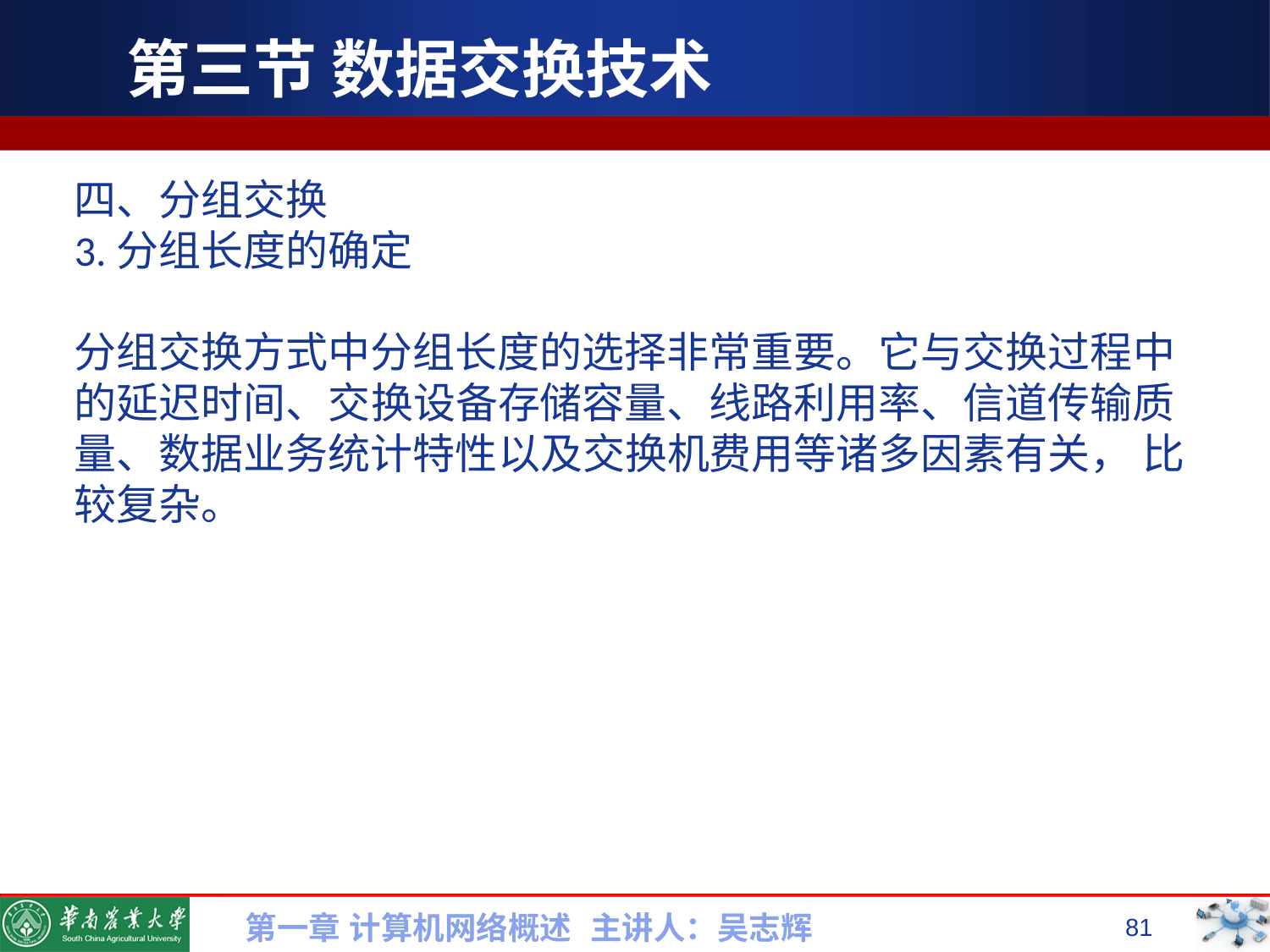

# 第三节 数据交换技术
四、分组交换
3.分组长度的确定

分组交换方式中分组长度的选择非常重要。它与交换过程中的延迟时间、交换设备存储容量、线路利用率、信道传输质量、数据业务统计特性以及交换机费用等诸多因素有关， 比
较复杂。
第一章 计算机网络概述  主讲人：吴志辉
81